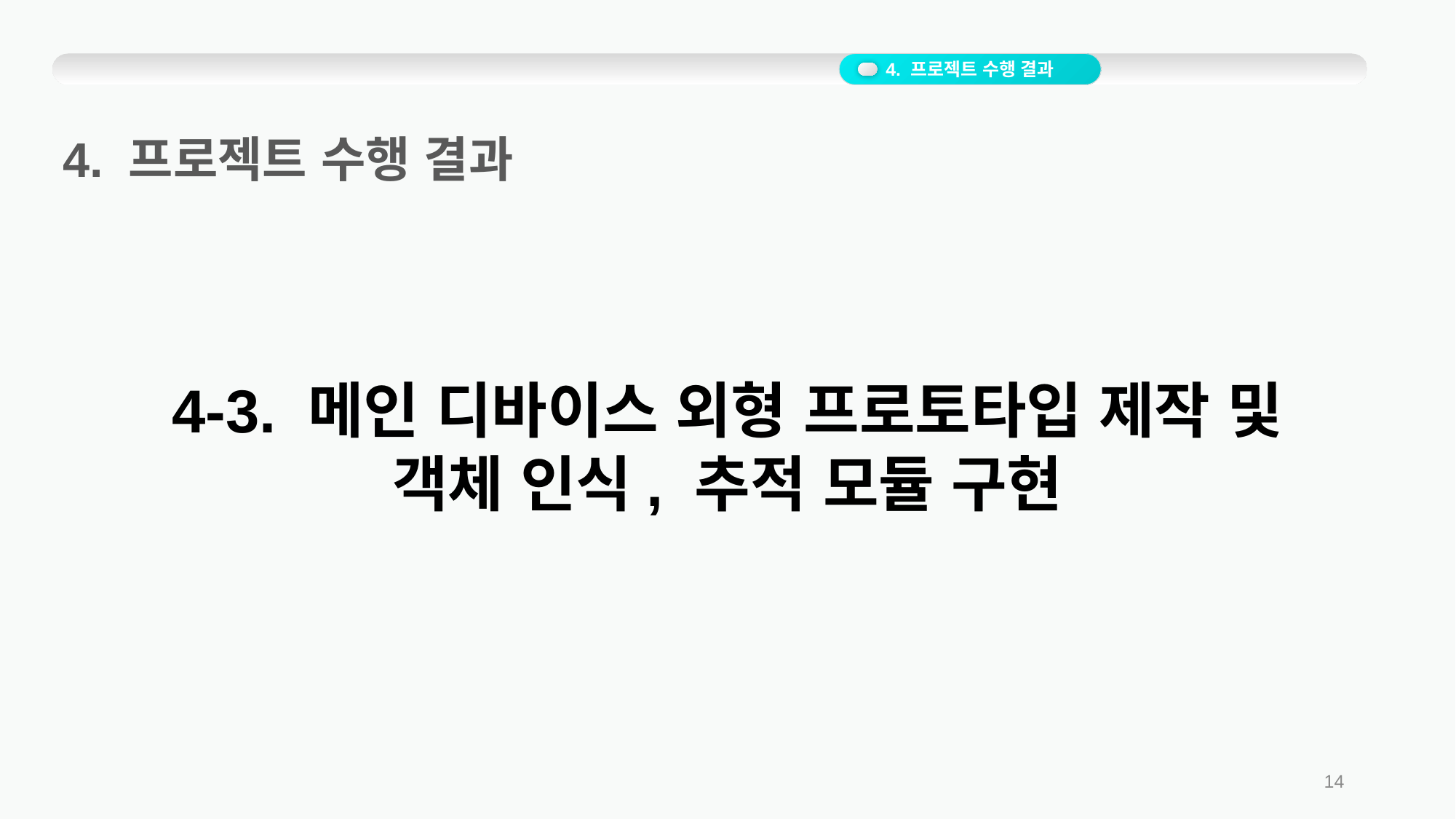

4. 프로젝트 수행 결과

4. 프로젝트 수행 결과
4-3. 메인 디바이스 외형 프로토타입 제작 및
객체 인식, 추적 모듈 구현
14